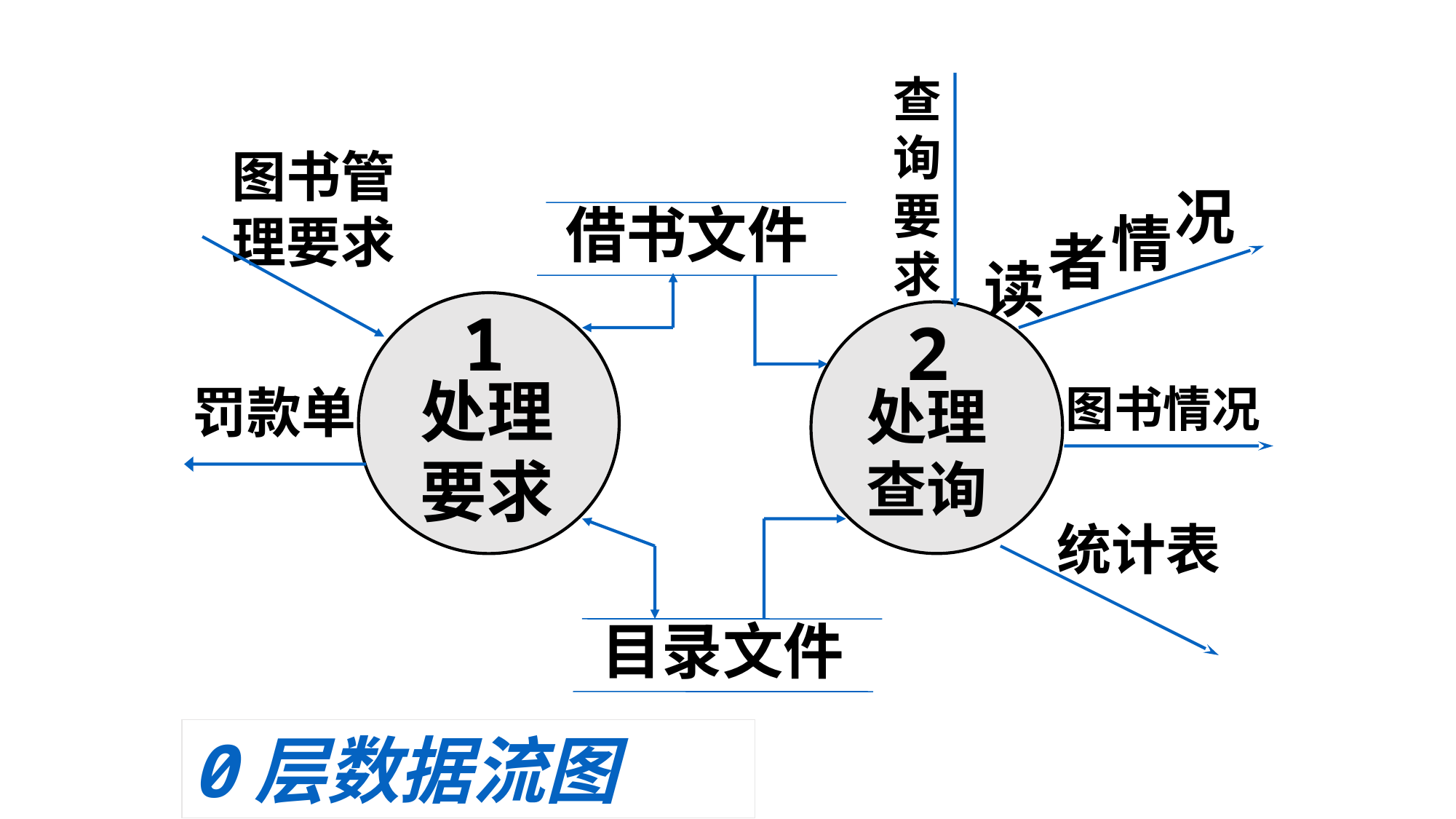

查询要求

图书管理要求
况
借书文件
情

者

读

1

2

处理
要求

罚款单
图书情况
处理
查询

统计表

目录文件

0层数据流图